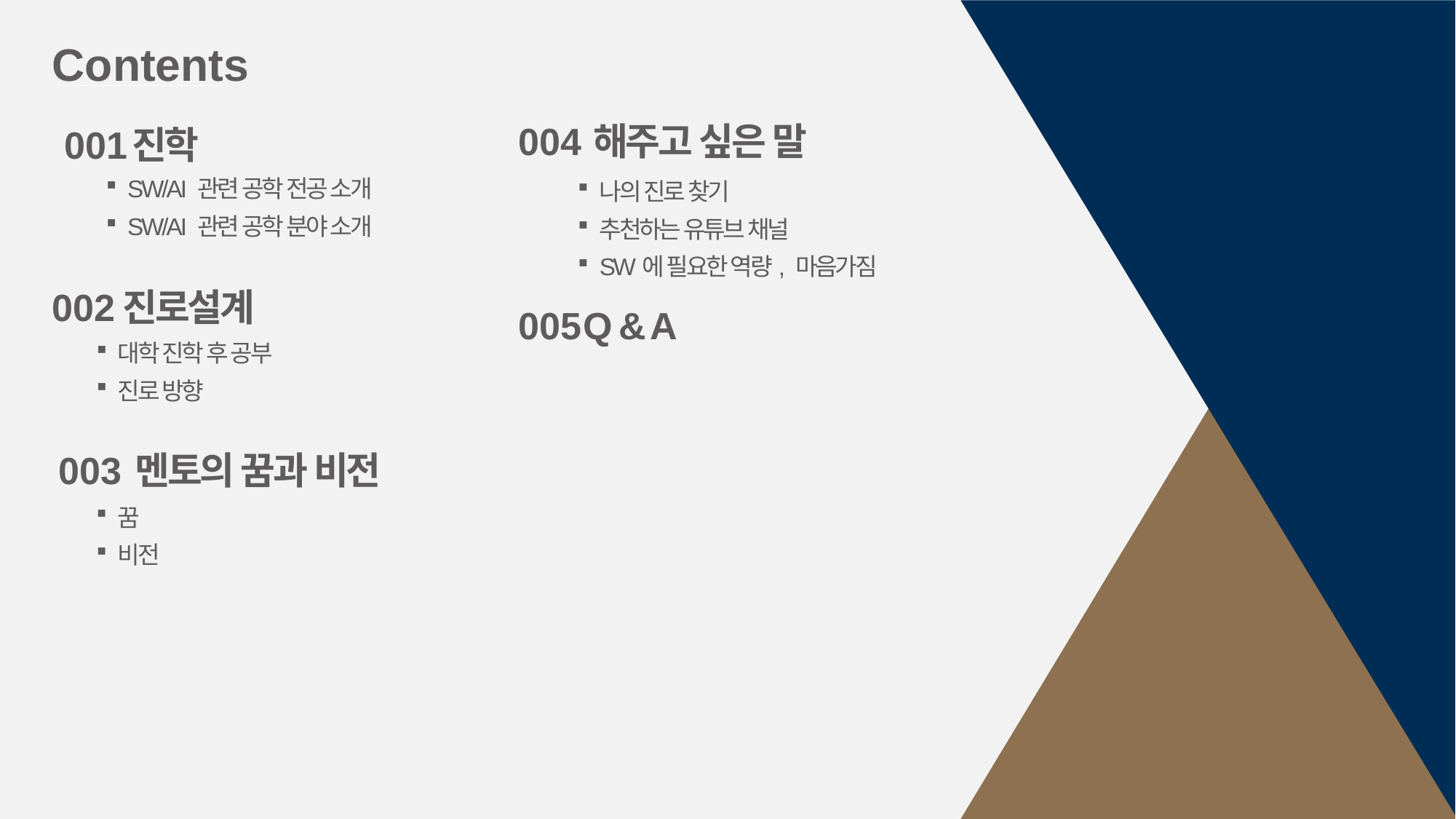

Contents
004
해주고 싶은 말
001
진학
SW/AI 관련 공학 전공 소개
SW/AI 관련 공학 분야 소개
나의 진로 찾기
추천하는 유튜브 채널
SW에 필요한 역량, 마음가짐
002
진로설계
005
Q & A
대학 진학 후 공부
진로 방향
003
멘토의 꿈과 비전
꿈
비전